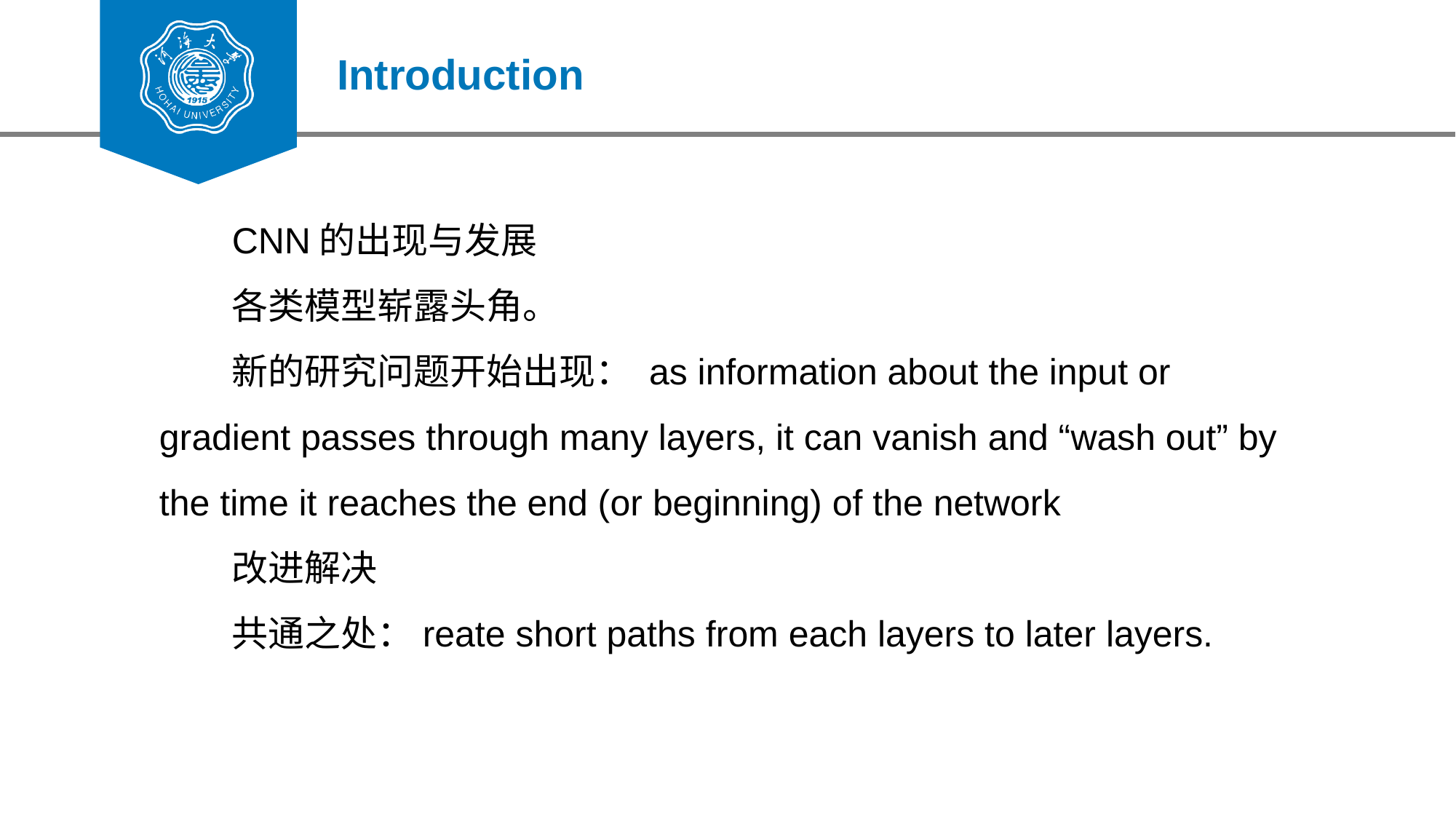

Introduction

CNN的出现与发展
各类模型崭露头角。
新的研究问题开始出现： as information about the input or gradient passes through many layers, it can vanish and “wash out” by the time it reaches the end (or beginning) of the network
改进解决
共通之处：reate short paths from each layers to later layers.